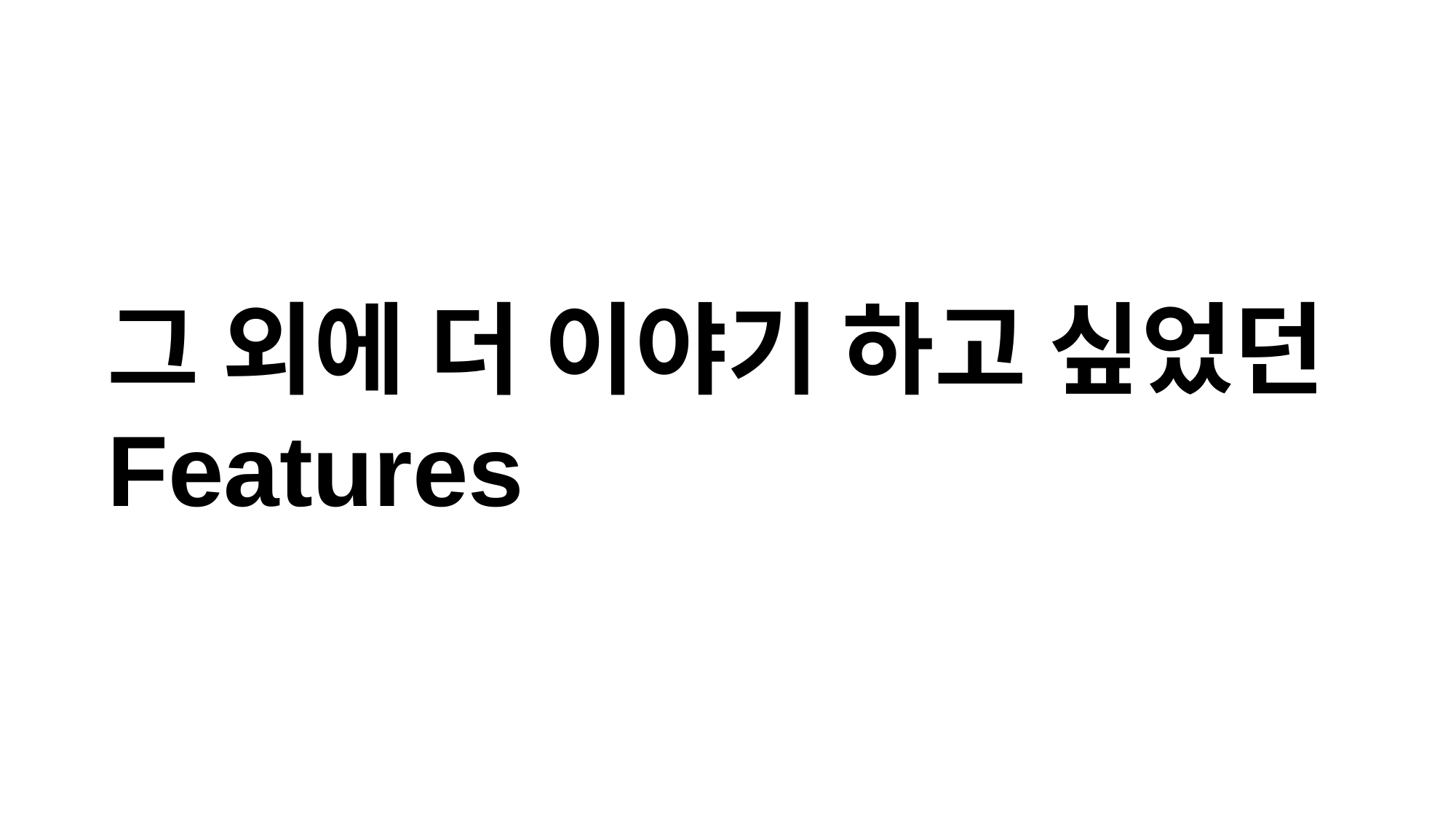

그 외에 더 이야기 하고 싶었던
Features